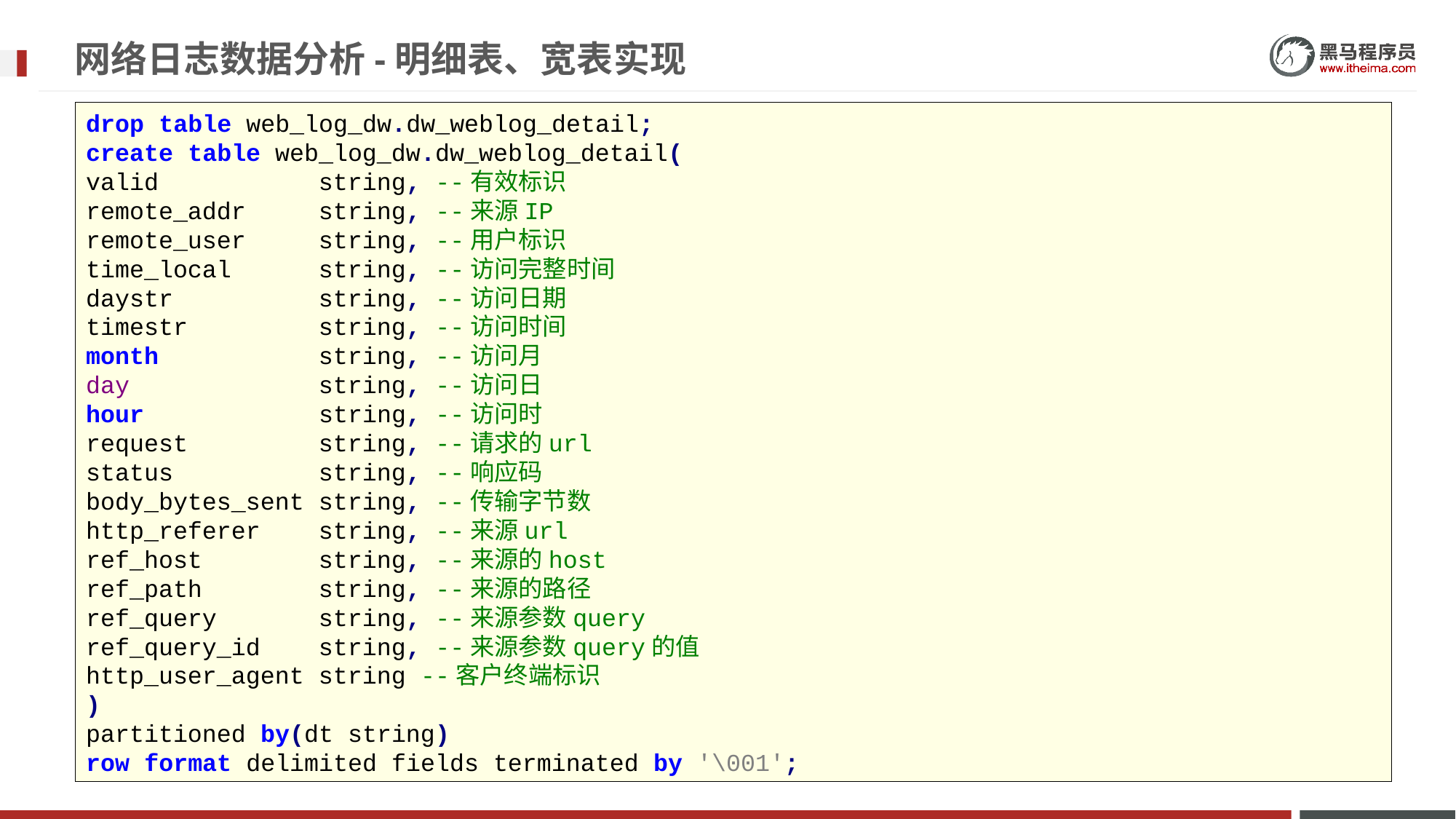

# 网络日志数据分析-明细表、宽表实现
drop table web_log_dw.dw_weblog_detail;
create table web_log_dw.dw_weblog_detail(
valid           string, --有效标识
remote_addr     string, --来源IP
remote_user     string, --用户标识
time_local      string, --访问完整时间
daystr          string, --访问日期
timestr         string, --访问时间
month           string, --访问月
day             string, --访问日
hour            string, --访问时
request         string, --请求的url
status          string, --响应码
body_bytes_sent string, --传输字节数
http_referer    string, --来源url
ref_host        string, --来源的host
ref_path        string, --来源的路径
ref_query       string, --来源参数query
ref_query_id    string, --来源参数query的值
http_user_agent string --客户终端标识
)
partitioned by(dt string)
row format delimited fields terminated by '\001';